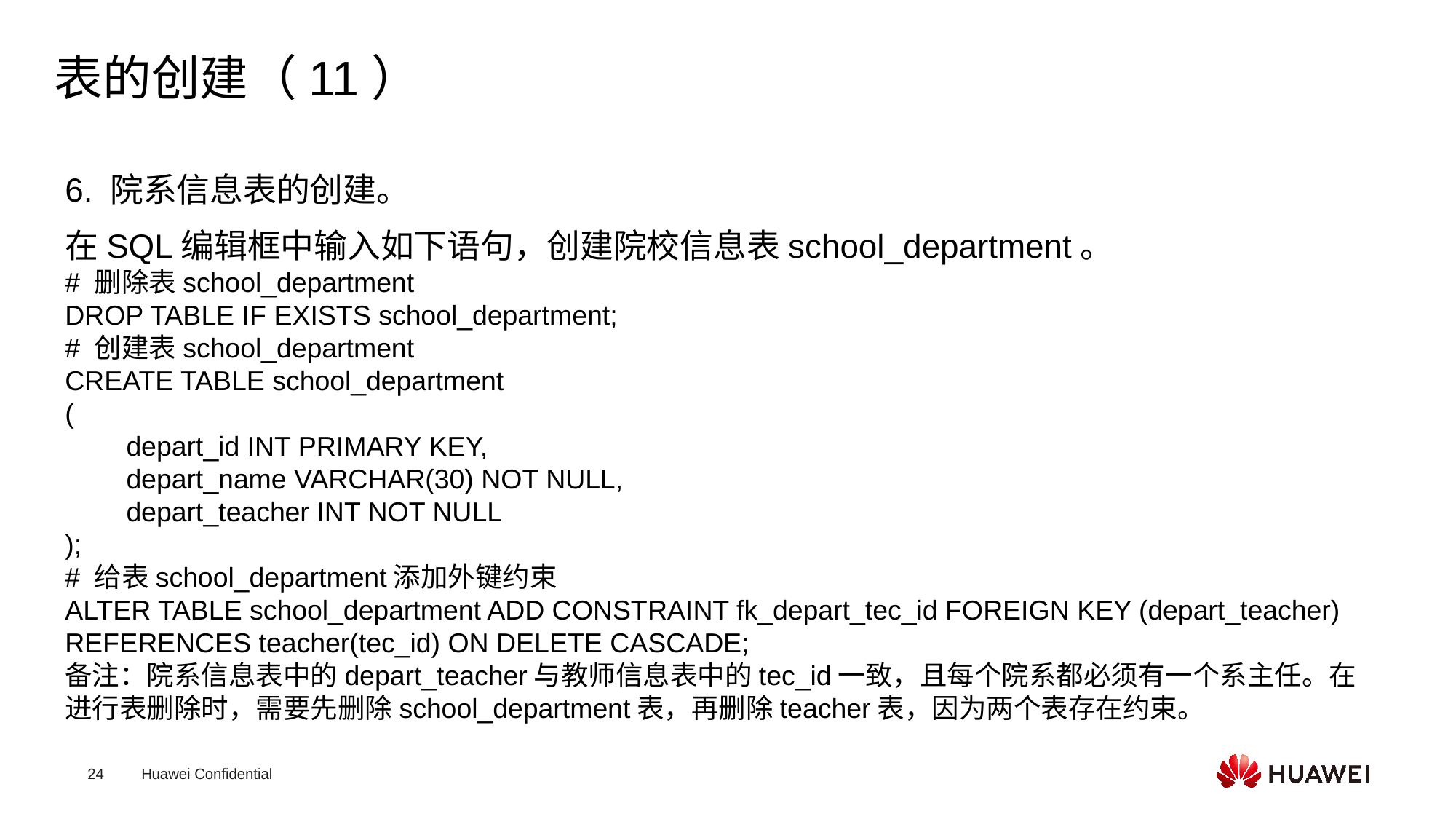

# 表的创建（11）
6. 院系信息表的创建。
在SQL编辑框中输入如下语句，创建院校信息表school_department。
# 删除表school_department
DROP TABLE IF EXISTS school_department;
# 创建表school_department
CREATE TABLE school_department
(
        depart_id INT PRIMARY KEY,
        depart_name VARCHAR(30) NOT NULL,
        depart_teacher INT NOT NULL
);
# 给表school_department添加外键约束
ALTER TABLE school_department ADD CONSTRAINT fk_depart_tec_id FOREIGN KEY (depart_teacher) REFERENCES teacher(tec_id) ON DELETE CASCADE;
备注：院系信息表中的depart_teacher与教师信息表中的tec_id一致，且每个院系都必须有一个系主任。在进行表删除时，需要先删除school_department表，再删除teacher表，因为两个表存在约束。
Text
Text
Text
Text
Text
Text
Text
Text
Text
Text
Text
Text
Text
Text
Text
Text
Text
Text
Text
Text
Text
Text
Text
Text
Text
Text
Text
Text
Text
Text
Text
Text
Text
Text
Text
Text
Text
Text
Text
Text
Text
Text
Text
Text
Text
Text